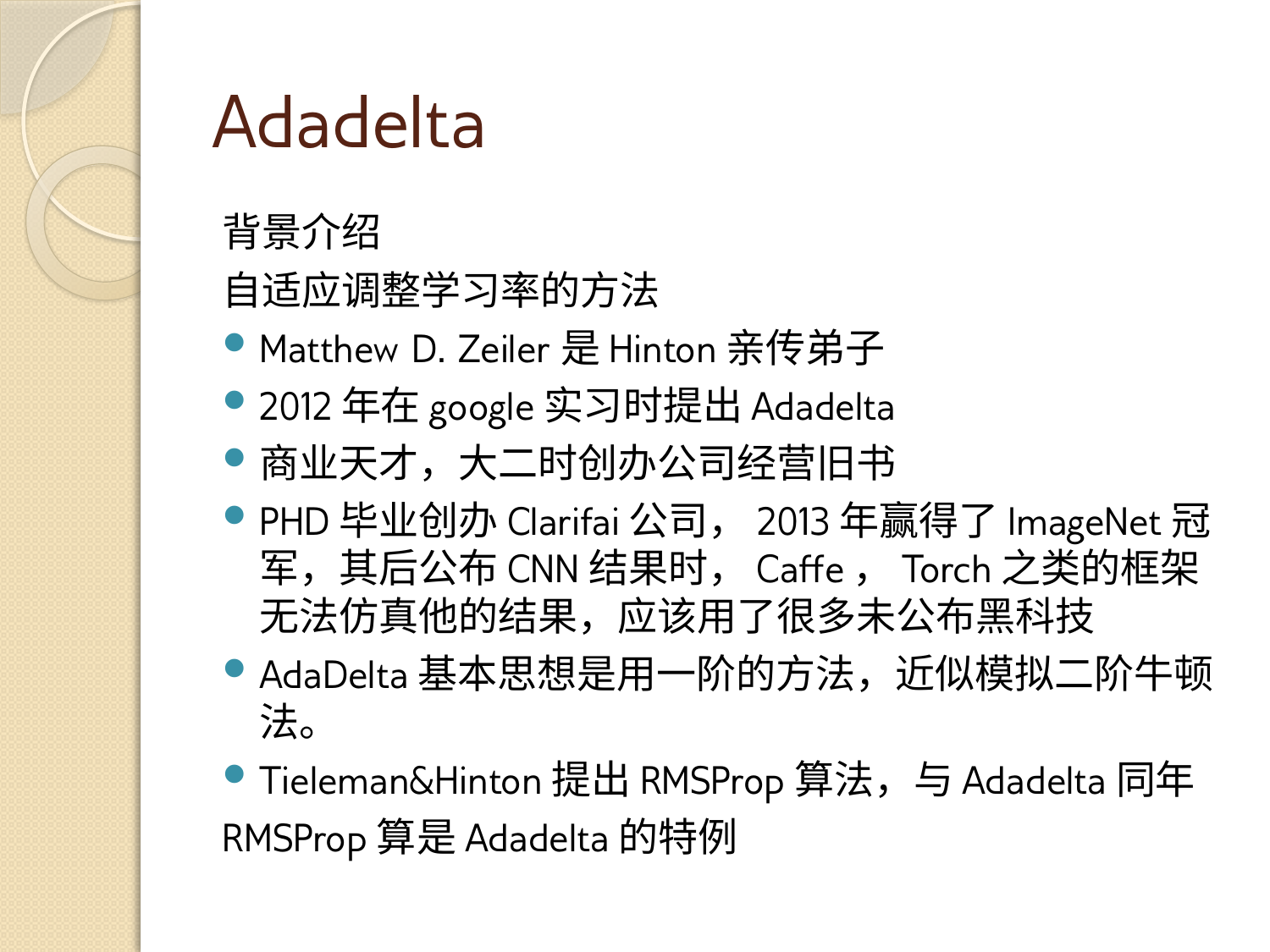

# Adadelta
背景介绍
自适应调整学习率的方法
Matthew D. Zeiler是Hinton亲传弟子
2012年在google实习时提出Adadelta
商业天才，大二时创办公司经营旧书
PHD毕业创办Clarifai公司，2013年赢得了ImageNet冠军，其后公布CNN结果时，Caffe，Torch之类的框架无法仿真他的结果，应该用了很多未公布黑科技
AdaDelta基本思想是用一阶的方法，近似模拟二阶牛顿法。
Tieleman&Hinton提出RMSProp算法，与Adadelta同年
RMSProp算是Adadelta的特例